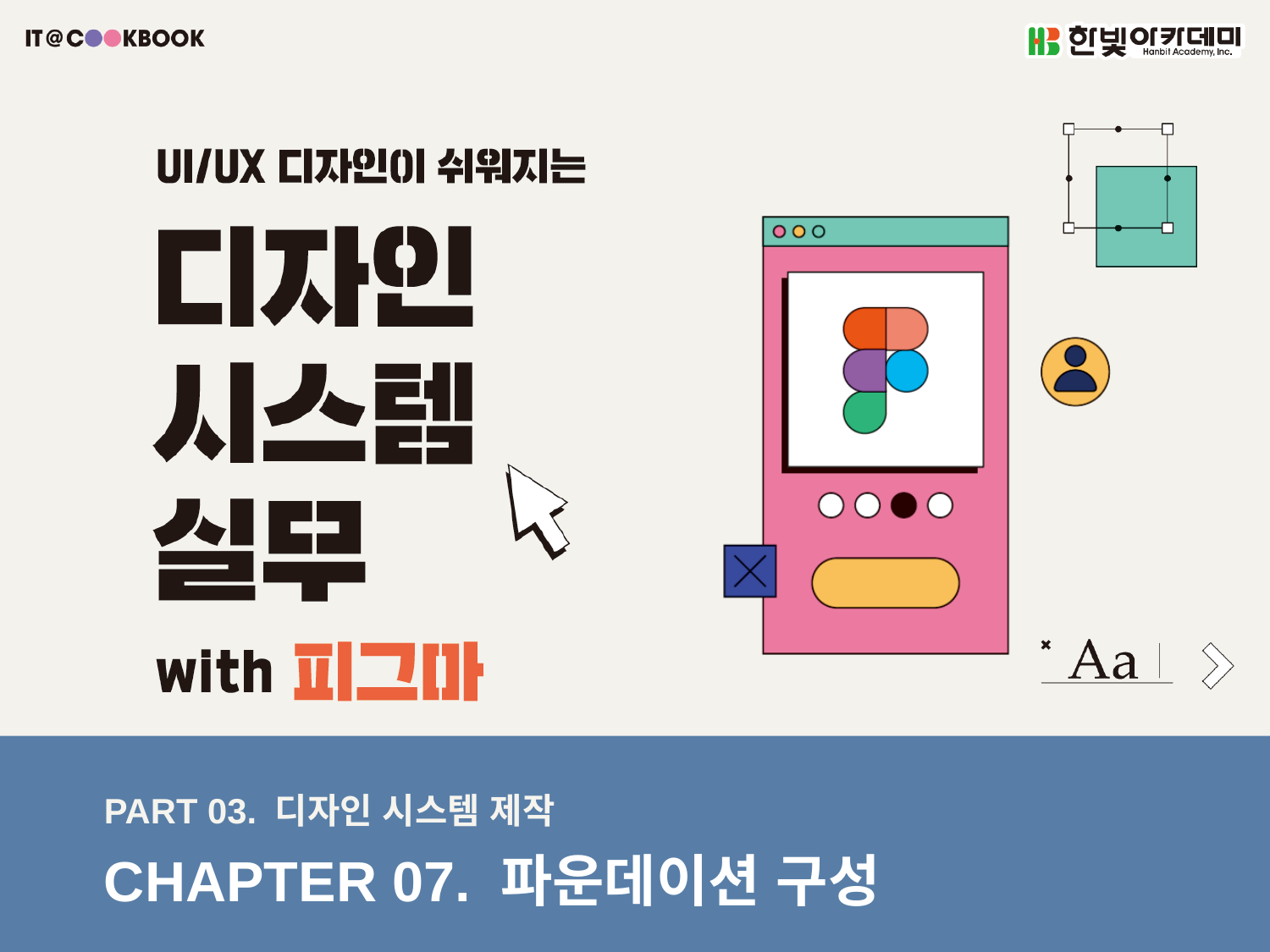

PART 03. 디자인 시스템 제작
CHAPTER 07. 파운데이션 구성